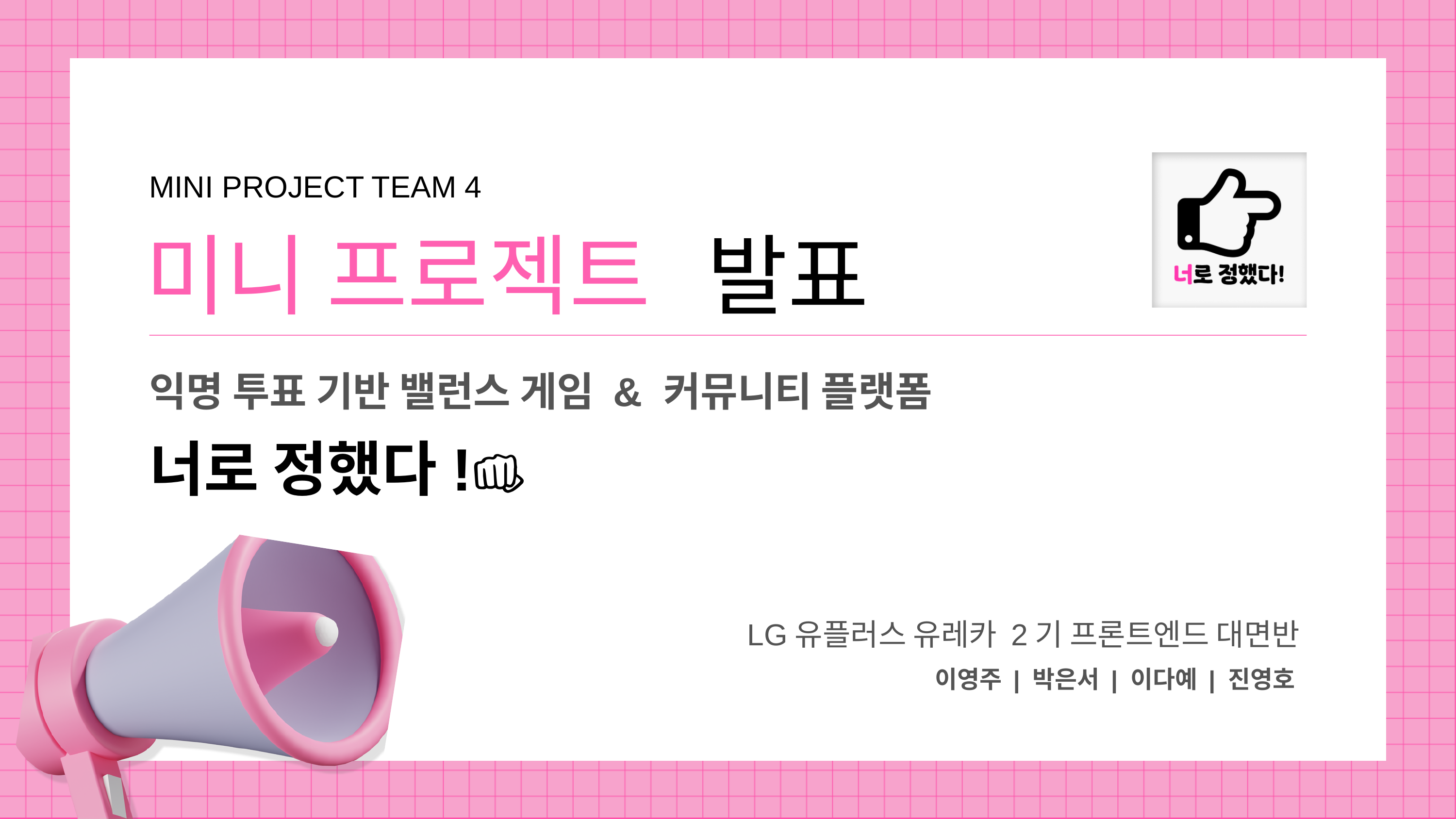

MINI PROJECT TEAM 4
미니 프로젝트
발표

익명 투표 기반 밸런스 게임 & 커뮤니티 플랫폼
너로 정했다!👊

LG유플러스 유레카 2기 프론트엔드 대면반
이영주 | 박은서 | 이다예 | 진영호